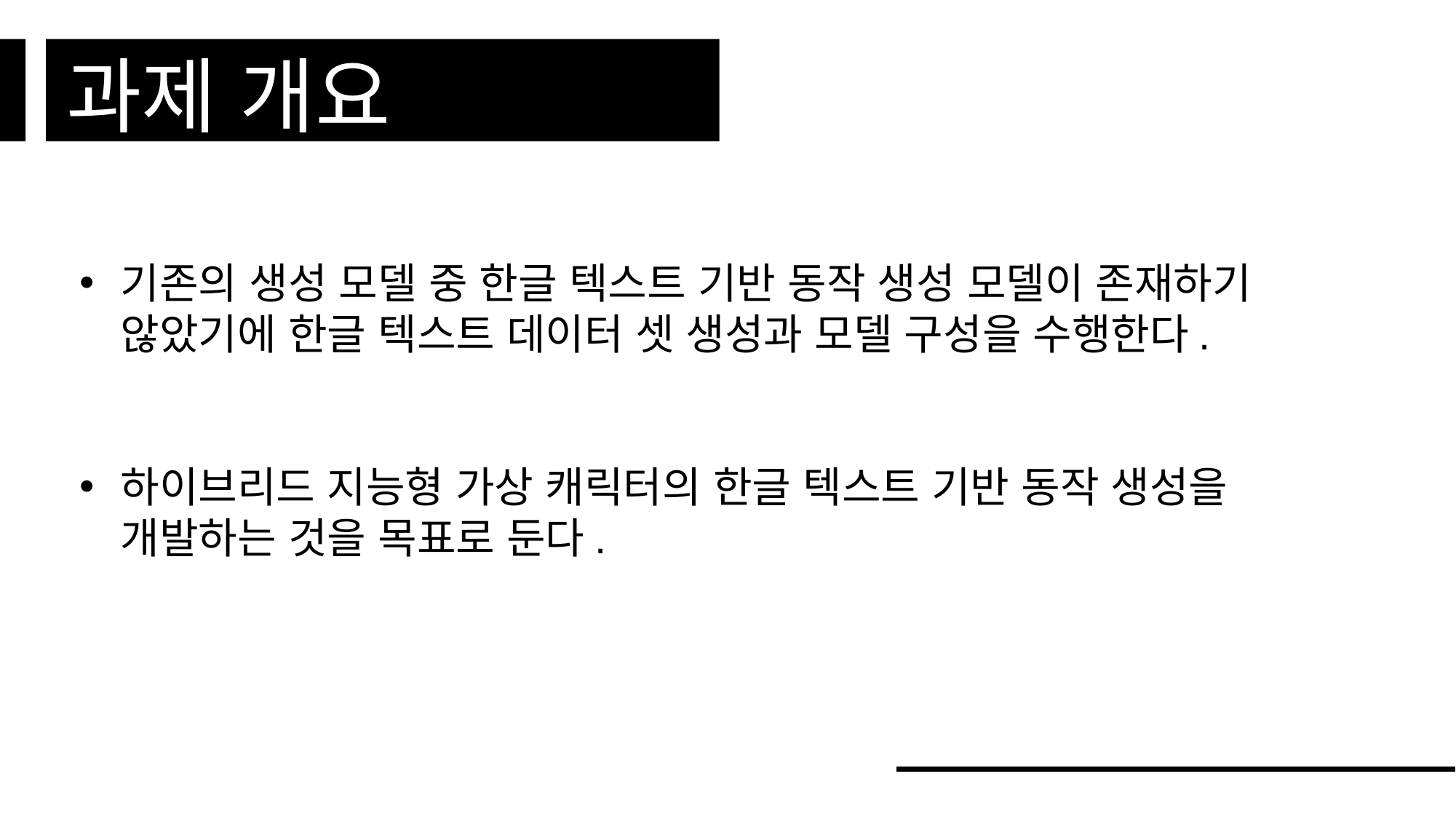

과제 개요

기존의 생성 모델 중 한글 텍스트 기반 동작 생성 모델이 존재하기   않았기에 한글 텍스트 데이터 셋 생성과 모델 구성을 수행한다.

하이브리드 지능형 가상 캐릭터의 한글 텍스트 기반 동작 생성을     개발하는 것을 목표로 둔다.